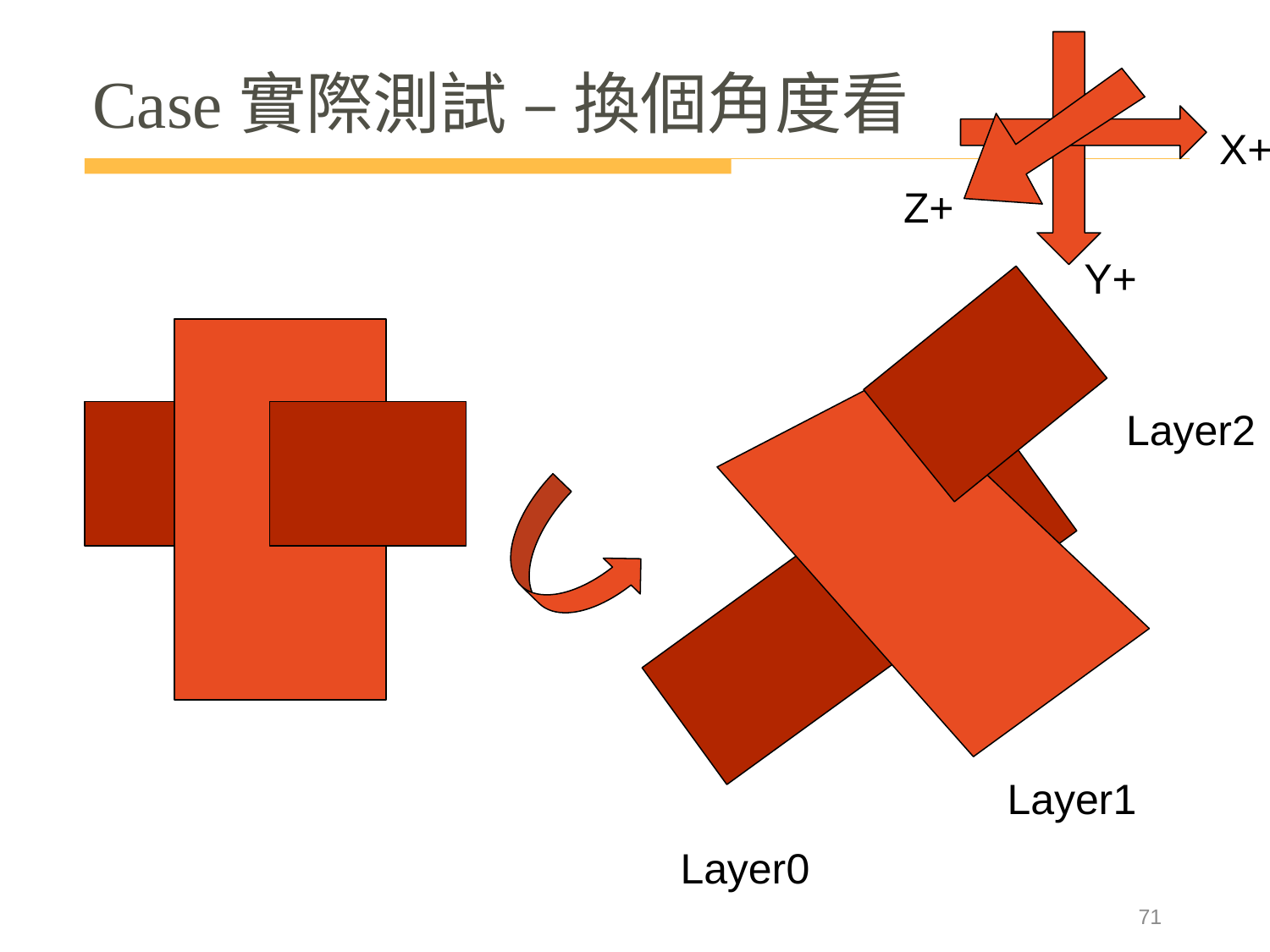

# Case實際測試 – 換個角度看

X+
Z+
Y+

Layer2

Layer1
Layer0
71